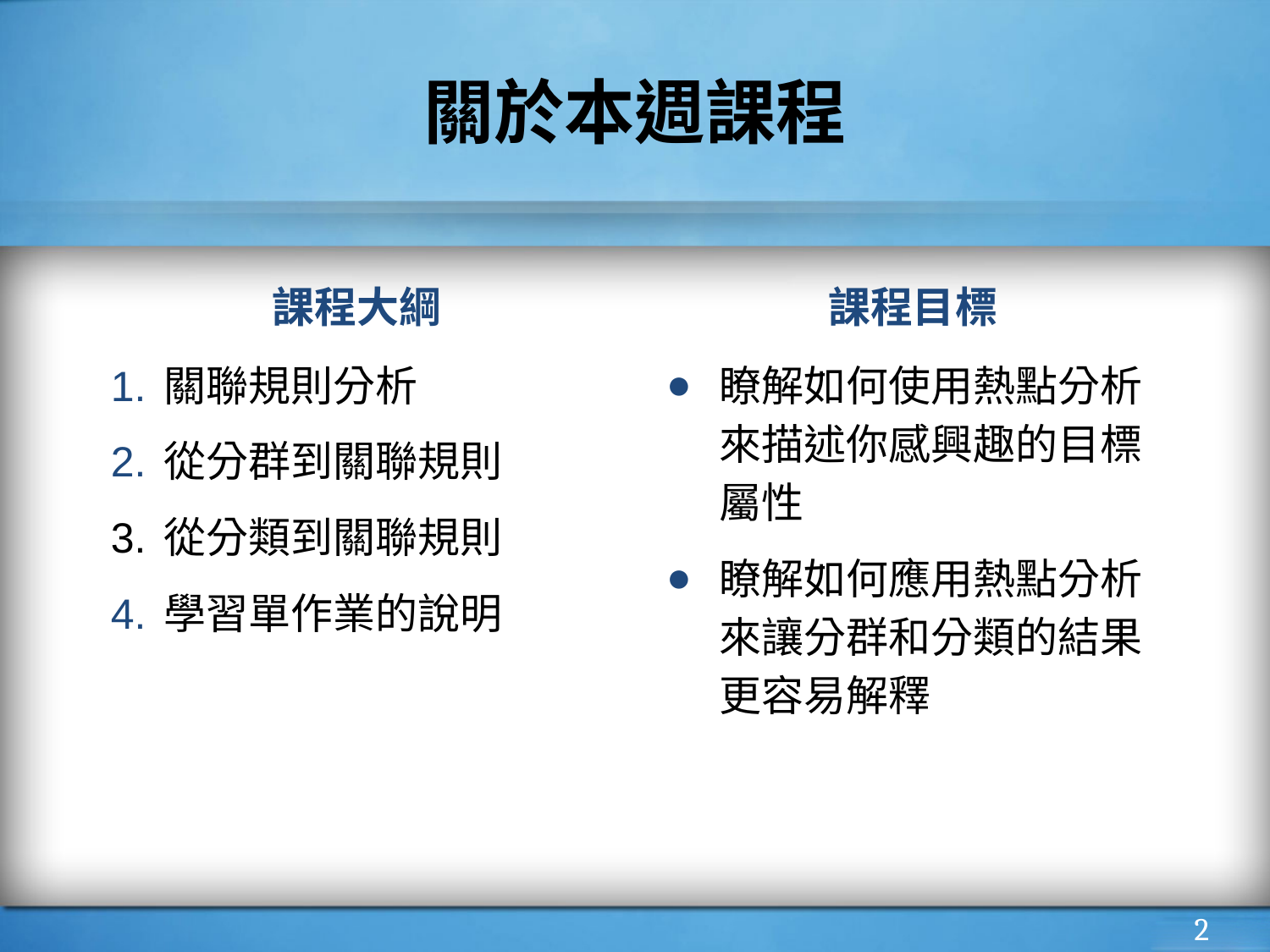

# 關於本週課程
課程大綱
課程目標
關聯規則分析
從分群到關聯規則
從分類到關聯規則
學習單作業的說明
瞭解如何使用熱點分析來描述你感興趣的目標屬性
瞭解如何應用熱點分析來讓分群和分類的結果更容易解釋
2